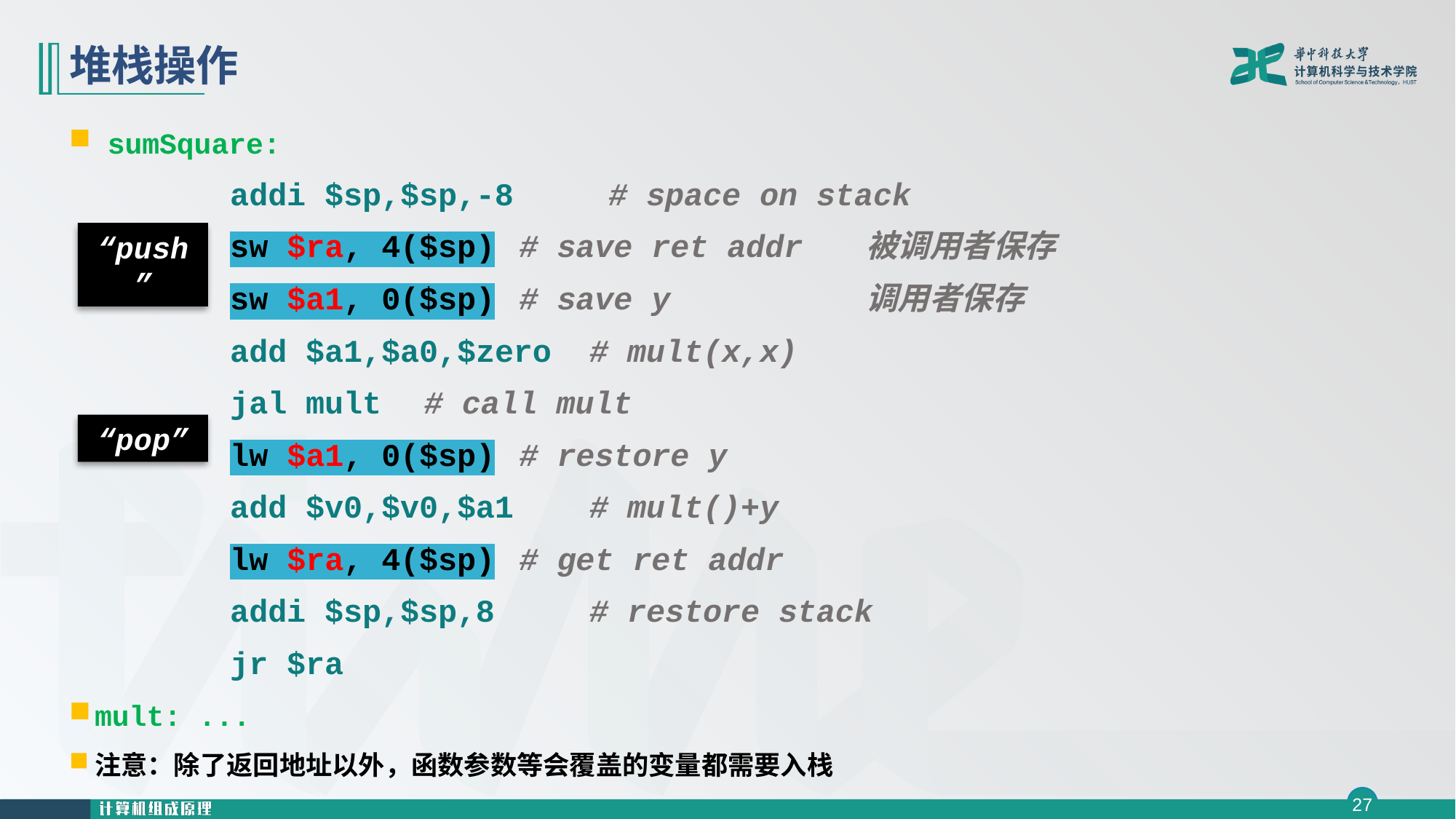

# 堆栈操作
sumSquare:
addi $sp,$sp,-8     # space on stack
sw $ra, 4($sp)	 # save ret addr   被调用者保存
sw $a1, 0($sp)	 # save y          调用者保存
add $a1,$a0,$zero  # mult(x,x)
jal mult 		 # call mult
lw $a1, 0($sp)	 # restore y
add $v0,$v0,$a1    # mult()+y
lw $ra, 4($sp)	 # get ret addr
addi $sp,$sp,8     # restore stack
jr $ra
mult: ...
注意：除了返回地址以外，函数参数等会覆盖的变量都需要入栈
“push”
“pop”